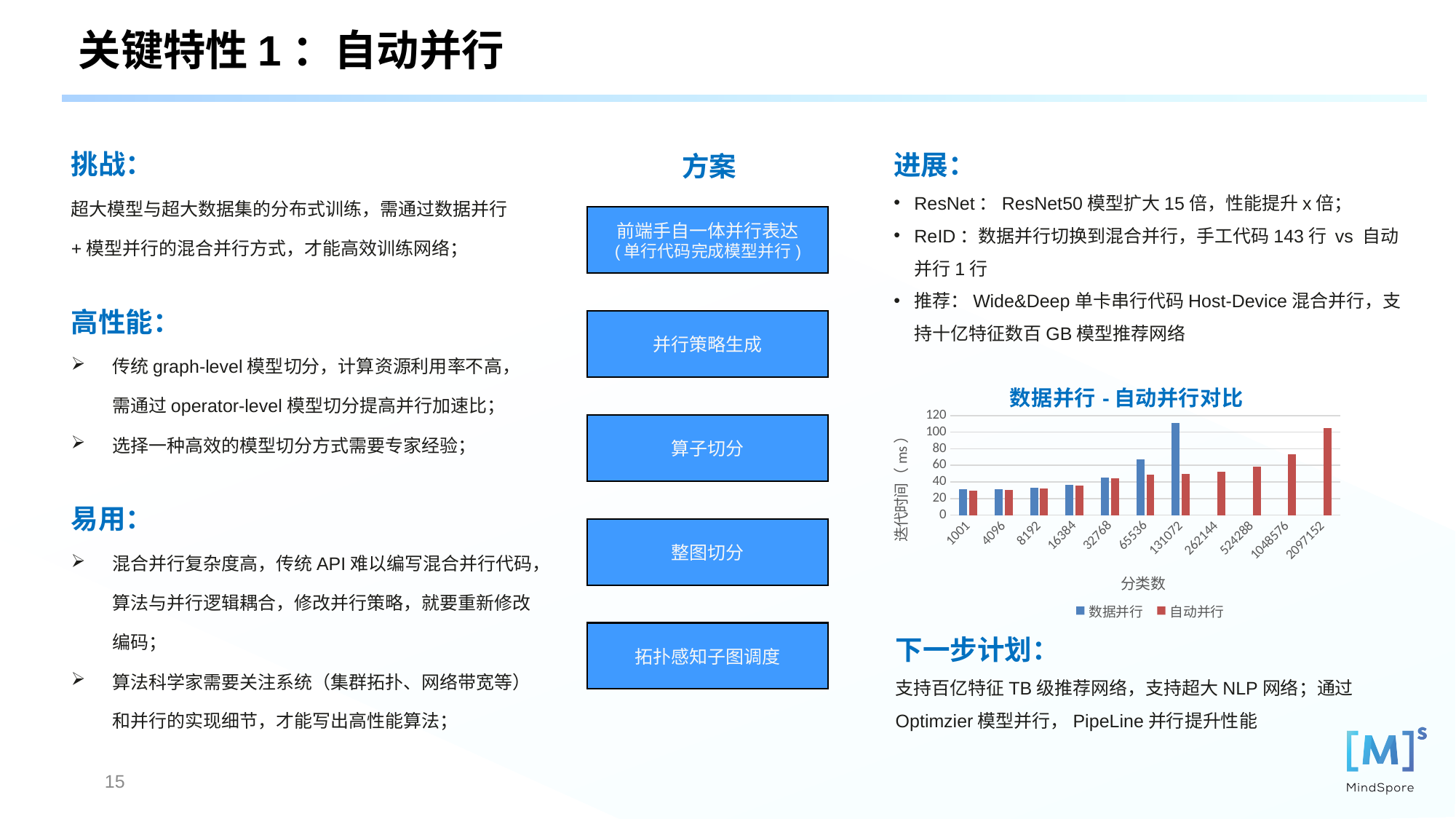

关键特性1：自动并行
方案
进展：
ResNet：ResNet50模型扩大15倍，性能提升x倍；
ReID：数据并行切换到混合并行，手工代码143行 vs 自动并行1行
推荐：Wide&Deep单卡串行代码Host-Device混合并行，支持十亿特征数百GB模型推荐网络
挑战：
超大模型与超大数据集的分布式训练，需通过数据并行+模型并行的混合并行方式，才能高效训练网络；

高性能：
传统graph-level模型切分，计算资源利用率不高，需通过operator-level模型切分提高并行加速比；
选择一种高效的模型切分方式需要专家经验；

易用：
混合并行复杂度高，传统API难以编写混合并行代码，算法与并行逻辑耦合，修改并行策略，就要重新修改编码；
算法科学家需要关注系统（集群拓扑、网络带宽等）和并行的实现细节，才能写出高性能算法；

前端手自一体并行表达
(单行代码完成模型并行)
并行策略生成
算子切分
整图切分
拓扑感知子图调度

### Chart: 数据并行-自动并行对比

| Category |  |  |
|---|---|---|
| 1001 | 30.82051 | 29.05641 |
| 4096 | 31.42051 | 30.13333 |
| 8192 | 33.06154 | 31.68718 |
| 16384 | 36.78974 | 35.53333 |
| 32768 | 45.46154 | 44.23077 |
| 65536 | 67.09231 | 48.85128 |
| 131072 | 111.25641 | 49.90256 |
| 262144 | None | 52.62564 |
| 524288 | None | 58.15897 |
| 1048576 | None | 73.54872 |
| 2097152 | None | 105.33333 |
下一步计划：
支持百亿特征TB级推荐网络，支持超大NLP网络；通过Optimzier模型并行，PipeLine并行提升性能
15